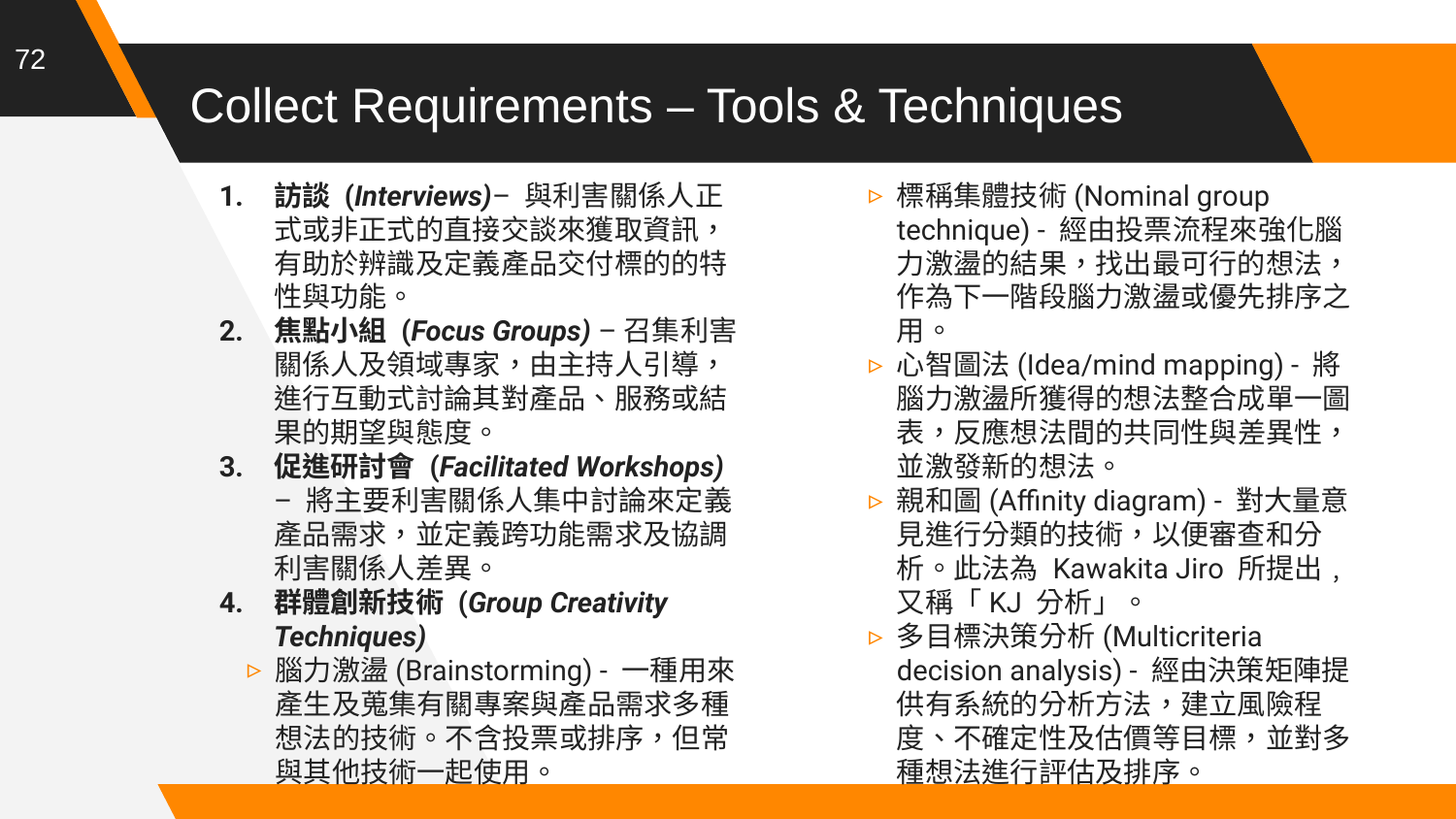

72
# Collect Requirements – Tools & Techniques
訪談 (Interviews)– 與利害關係人正式或非正式的直接交談來獲取資訊，有助於辨識及定義產品交付標的的特性與功能。
焦點小組 (Focus Groups) –召集利害關係人及領域專家，由主持人引導，進行互動式討論其對產品、服務或結果的期望與態度。
促進研討會 (Facilitated Workshops) – 將主要利害關係人集中討論來定義產品需求，並定義跨功能需求及協調利害關係人差異。
群體創新技術 (Group Creativity Techniques)
腦力激盪(Brainstorming) - 一種用來產生及蒐集有關專案與產品需求多種想法的技術。不含投票或排序，但常與其他技術一起使用。

標稱集體技術(Nominal group technique) - 經由投票流程來強化腦力激盪的結果，找出最可行的想法，作為下一階段腦力激盪或優先排序之用。
心智圖法(Idea/mind mapping) - 將腦力激盪所獲得的想法整合成單一圖表，反應想法間的共同性與差異性，並激發新的想法。
親和圖(Affinity diagram) - 對大量意見進行分類的技術，以便審查和分析。此法為 Kawakita Jiro 所提出﹐又稱「KJ 分析」。
多目標決策分析(Multicriteria decision analysis) - 經由決策矩陣提供有系統的分析方法，建立風險程度、不確定性及估價等目標，並對多種想法進行評估及排序。